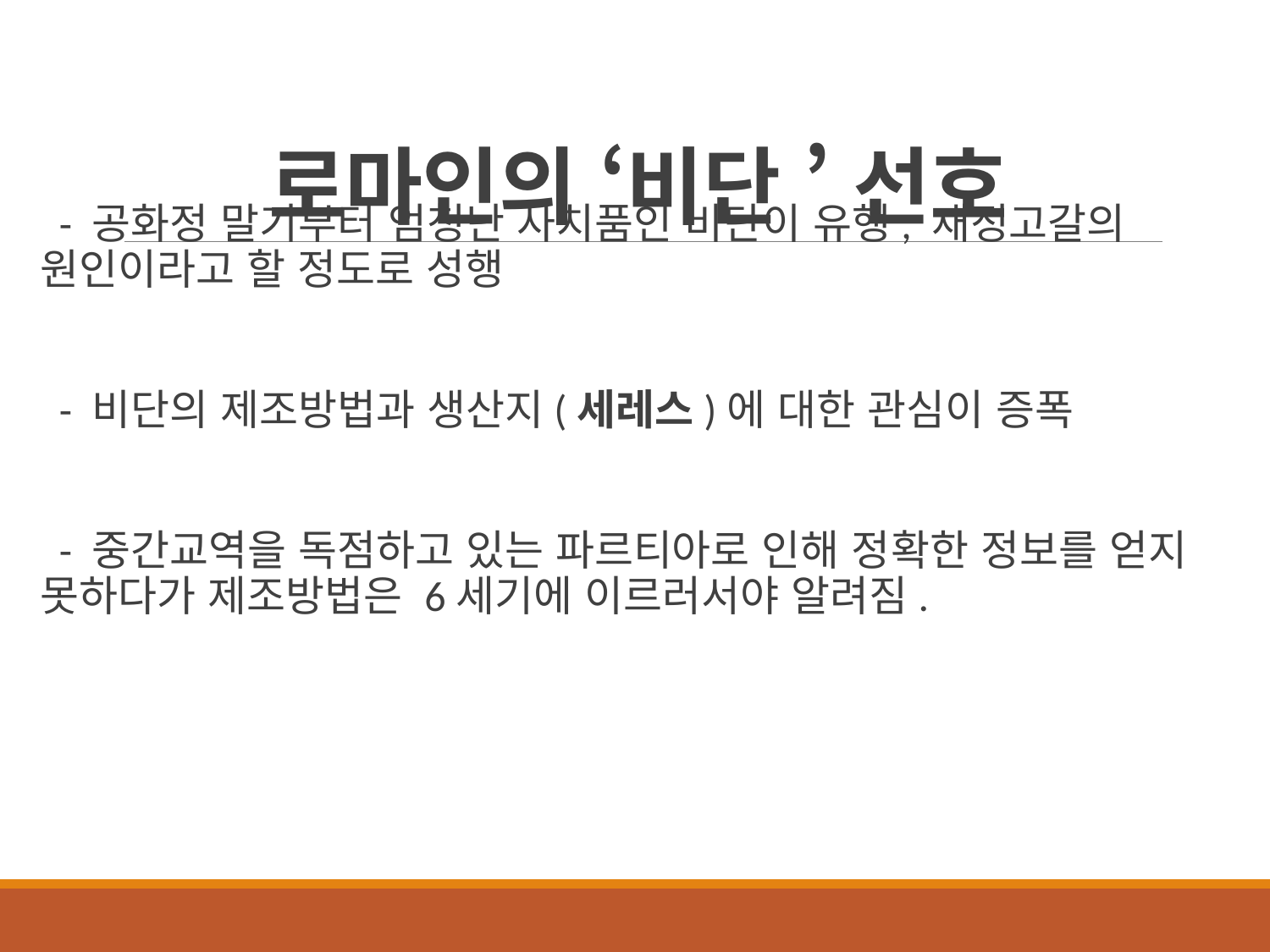

# 로마인의 ‘비단 ’ 선호
  - 공화정 말기부터 엄청난 사치품인 비단이 유행, 재정고갈의 원인이라고 할 정도로 성행

  - 비단의 제조방법과 생산지(세레스)에 대한 관심이 증폭

  - 중간교역을 독점하고 있는 파르티아로 인해 정확한 정보를 얻지 못하다가 제조방법은 6세기에 이르러서야 알려짐.